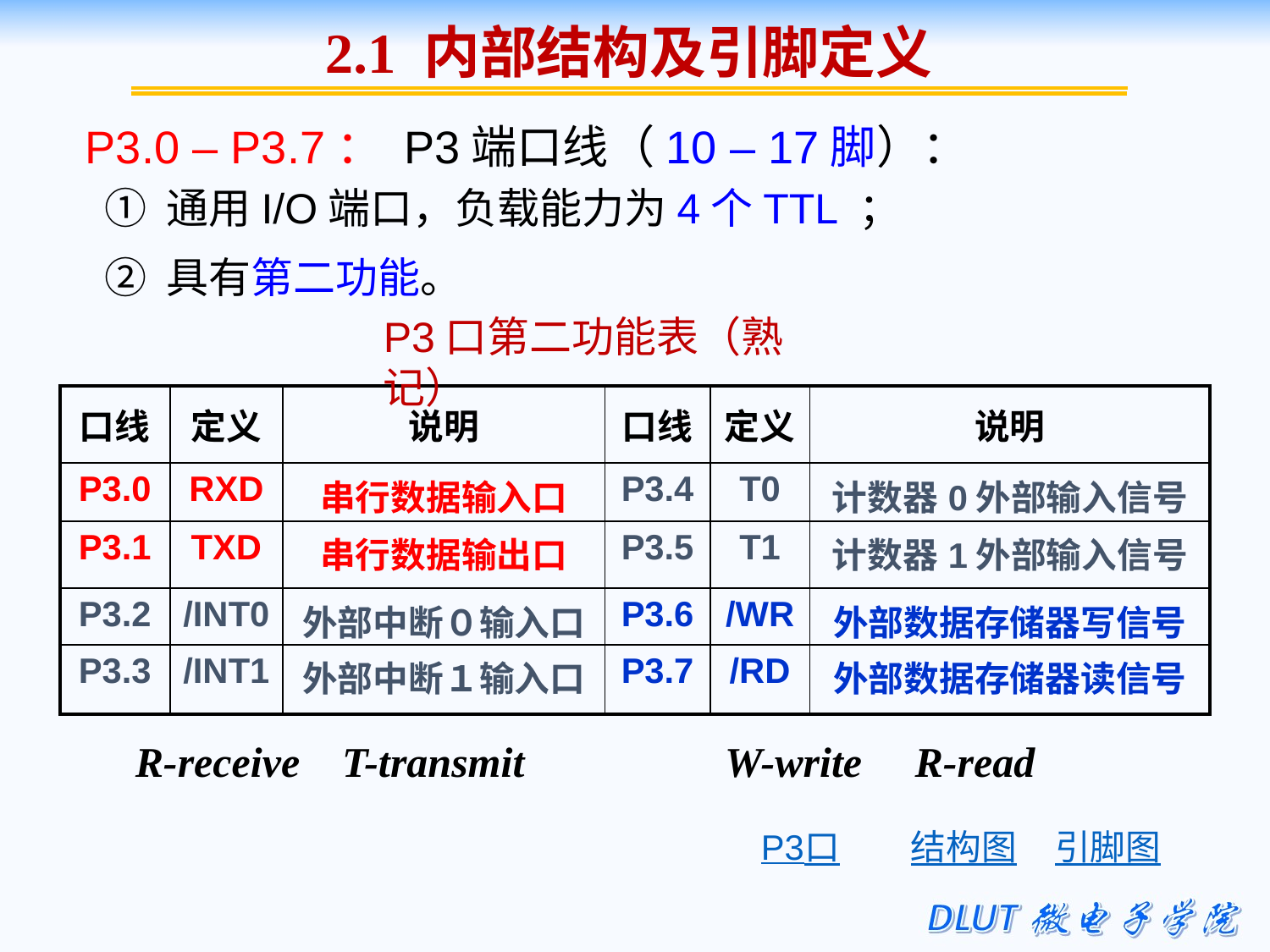

2.1 内部结构及引脚定义
P3.0 – P3.7： P3端口线（10 – 17脚）：
  ① 通用I/O端口，负载能力为4个TTL ；
  ② 具有第二功能。
P3口第二功能表（熟记）
| 口线 | 定义 | 说明 | 口线 | 定义 | 说明 |
| --- | --- | --- | --- | --- | --- |
| P3.0 | RXD | 串行数据输入口 | P3.4 | T0 | 计数器0外部输入信号 |
| P3.1 | TXD | 串行数据输出口 | P3.5 | T1 | 计数器1外部输入信号 |
| P3.2 | /INT0 | 外部中断０输入口 | P3.6 | /WR | 外部数据存储器写信号 |
| P3.3 | /INT1 | 外部中断１输入口 | P3.7 | /RD | 外部数据存储器读信号 |
R-receive    T-transmit                   W-write     R-read
P3口
结构图
引脚图